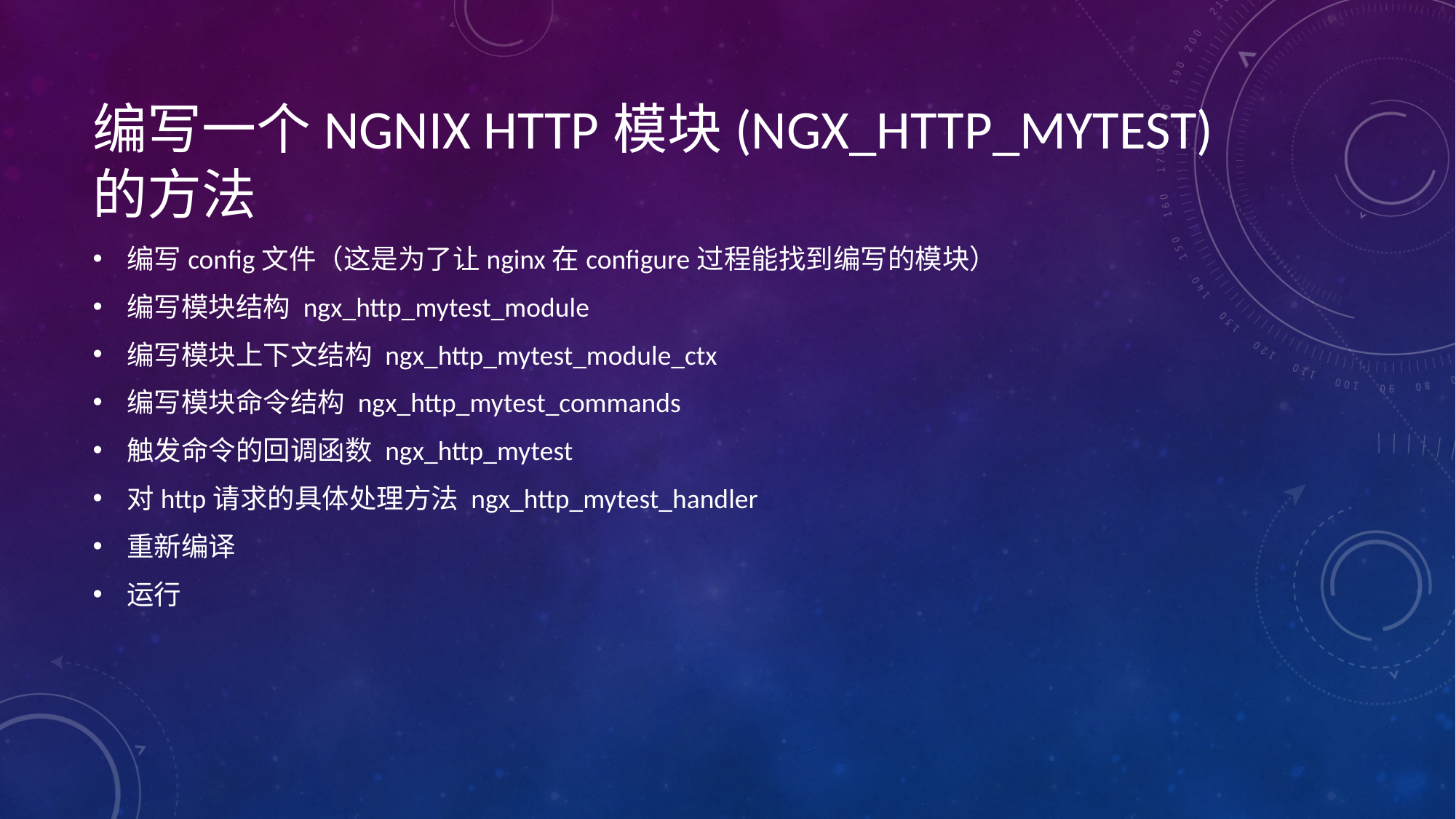

# 编写一个Ngnix http模块(ngx_http_mytest)的方法
编写config文件（这是为了让nginx在configure过程能找到编写的模块）
编写模块结构 ngx_http_mytest_module
编写模块上下文结构 ngx_http_mytest_module_ctx
编写模块命令结构 ngx_http_mytest_commands
触发命令的回调函数 ngx_http_mytest
对http请求的具体处理方法 ngx_http_mytest_handler
重新编译
运行